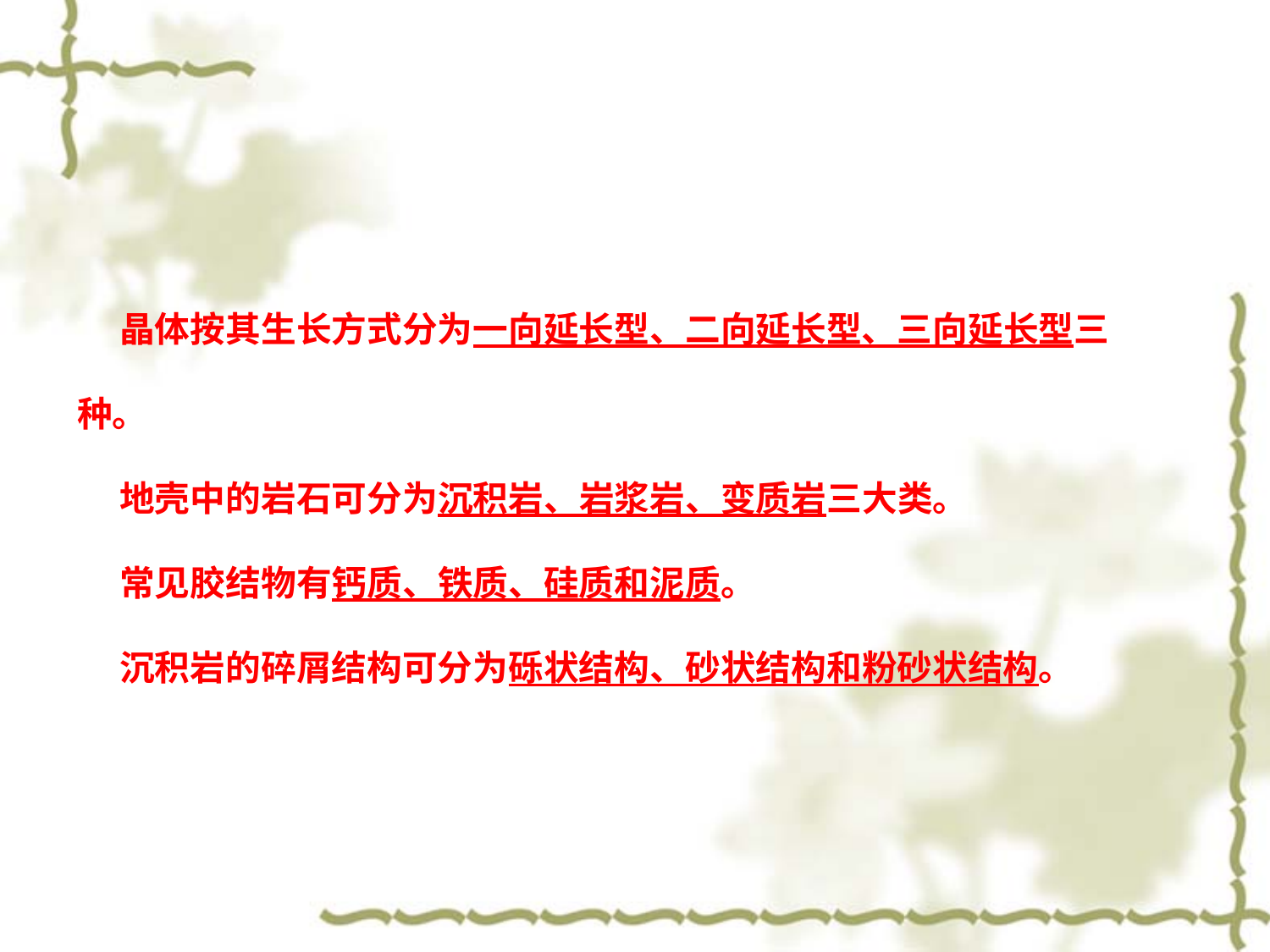

晶体按其生长方式分为一向延长型、二向延长型、三向延长型三种。
地壳中的岩石可分为沉积岩、岩浆岩、变质岩三大类。
常见胶结物有钙质、铁质、硅质和泥质。
沉积岩的碎屑结构可分为砾状结构、砂状结构和粉砂状结构。